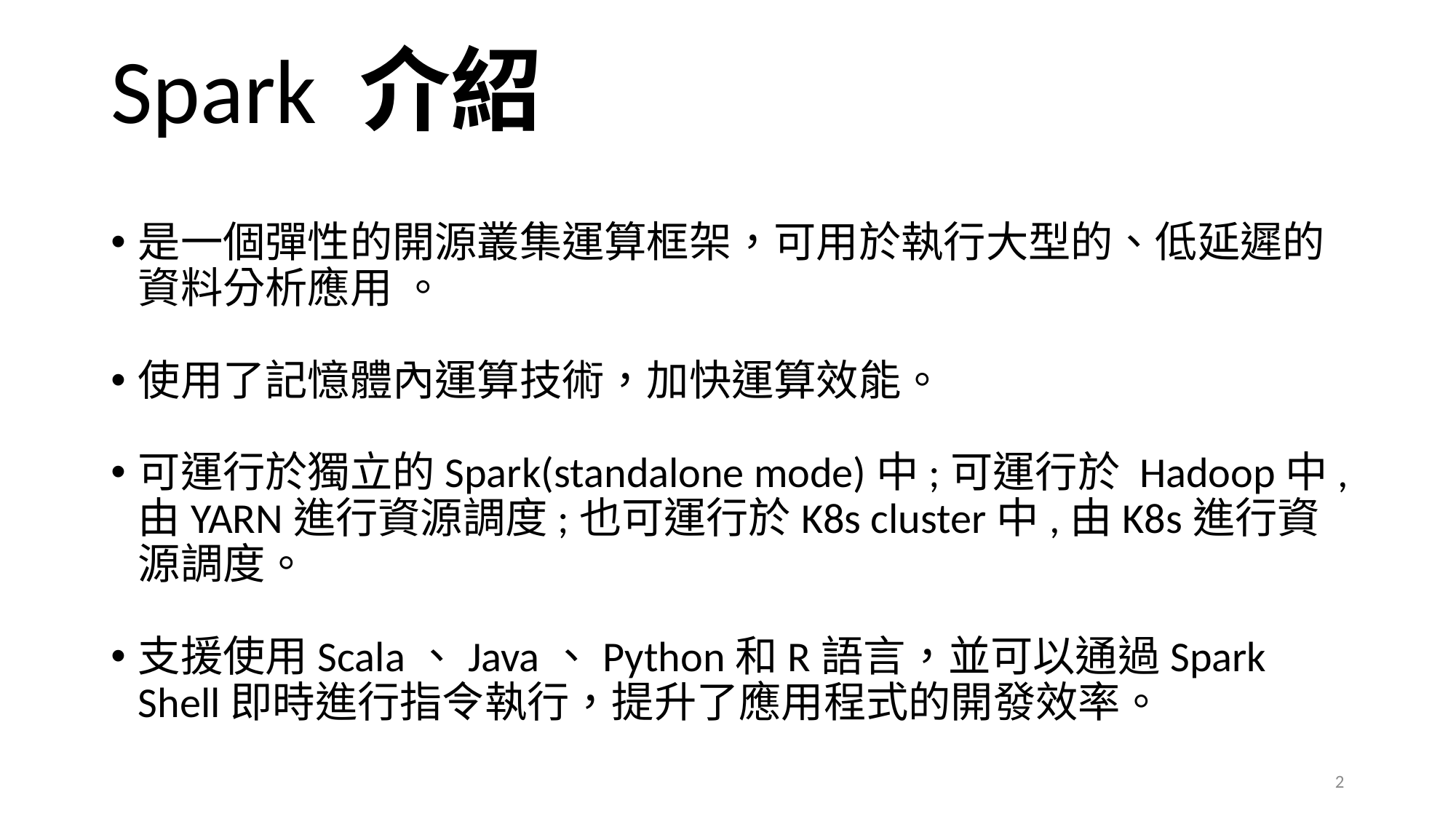

# Spark 介紹
是一個彈性的開源叢集運算框架，可用於執行大型的、低延遲的資料分析應用 。

使用了記憶體內運算技術，加快運算效能。

可運行於獨立的Spark(standalone mode)中;可運行於 Hadoop中,由YARN進行資源調度;也可運行於K8s cluster中,由K8s進行資源調度。

支援使用Scala、Java、Python和R語言，並可以通過Spark Shell即時進行指令執行，提升了應用程式的開發效率。

2